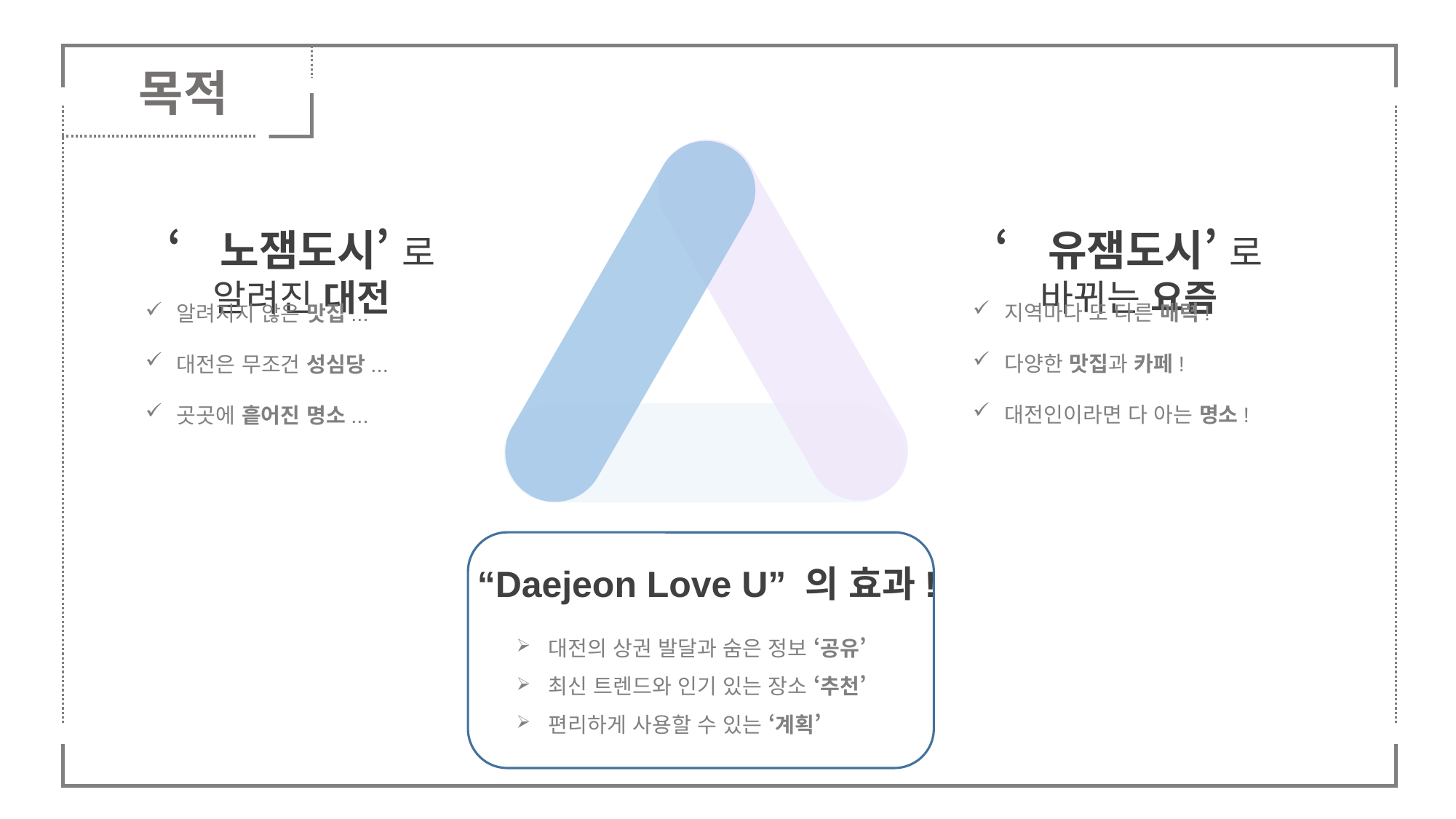

목적

‘노잼도시’ 로 알려진 대전
 알려지지 않은 맛집...
 대전은 무조건 성심당...
 곳곳에 흩어진 명소...
‘유잼도시’ 로 바뀌는 요즘
 지역마다 또 다른 매력!
 다양한 맛집과 카페!
 대전인이라면 다 아는 명소!

“Daejeon Love U” 의 효과!
 대전의 상권 발달과 숨은 정보 ‘공유’
 최신 트렌드와 인기 있는 장소 ‘추천’
 편리하게 사용할 수 있는 ‘계획’